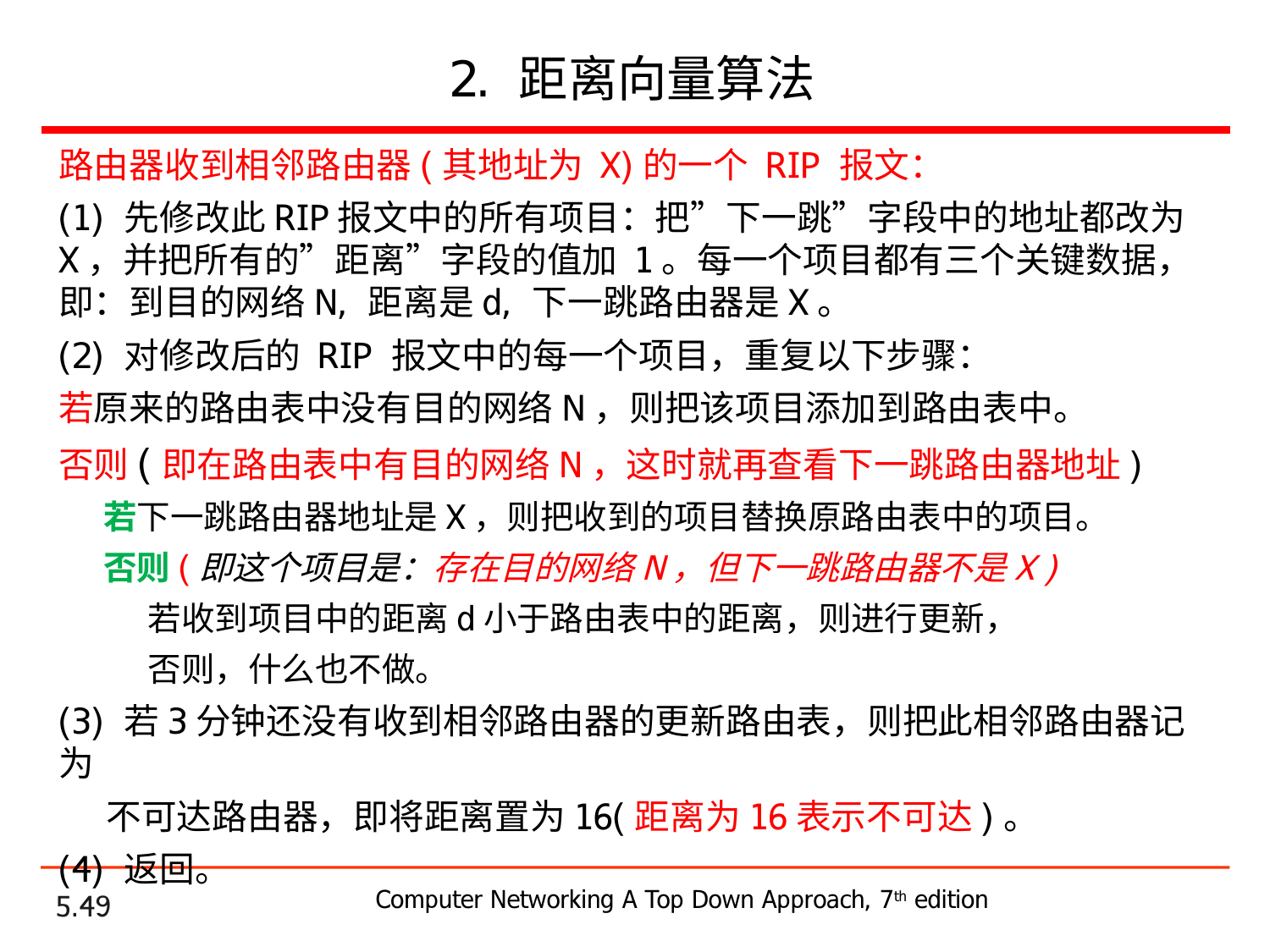

# 2. 距离向量算法
路由器收到相邻路由器(其地址为 X)的一个 RIP 报文：
(1) 先修改此RIP报文中的所有项目：把”下一跳”字段中的地址都改为X，并把所有的”距离”字段的值加 1。每一个项目都有三个关键数据，即：到目的网络N, 距离是d, 下一跳路由器是X。
(2) 对修改后的 RIP 报文中的每一个项目，重复以下步骤：
若原来的路由表中没有目的网络N，则把该项目添加到路由表中。
否则(即在路由表中有目的网络N，这时就再查看下一跳路由器地址)
     若下一跳路由器地址是X，则把收到的项目替换原路由表中的项目。
     否则(即这个项目是：存在目的网络N，但下一跳路由器不是X )
           若收到项目中的距离d小于路由表中的距离，则进行更新，
           否则，什么也不做。
(3) 若3分钟还没有收到相邻路由器的更新路由表，则把此相邻路由器记为
     不可达路由器，即将距离置为16(距离为16表示不可达)。
(4) 返回。